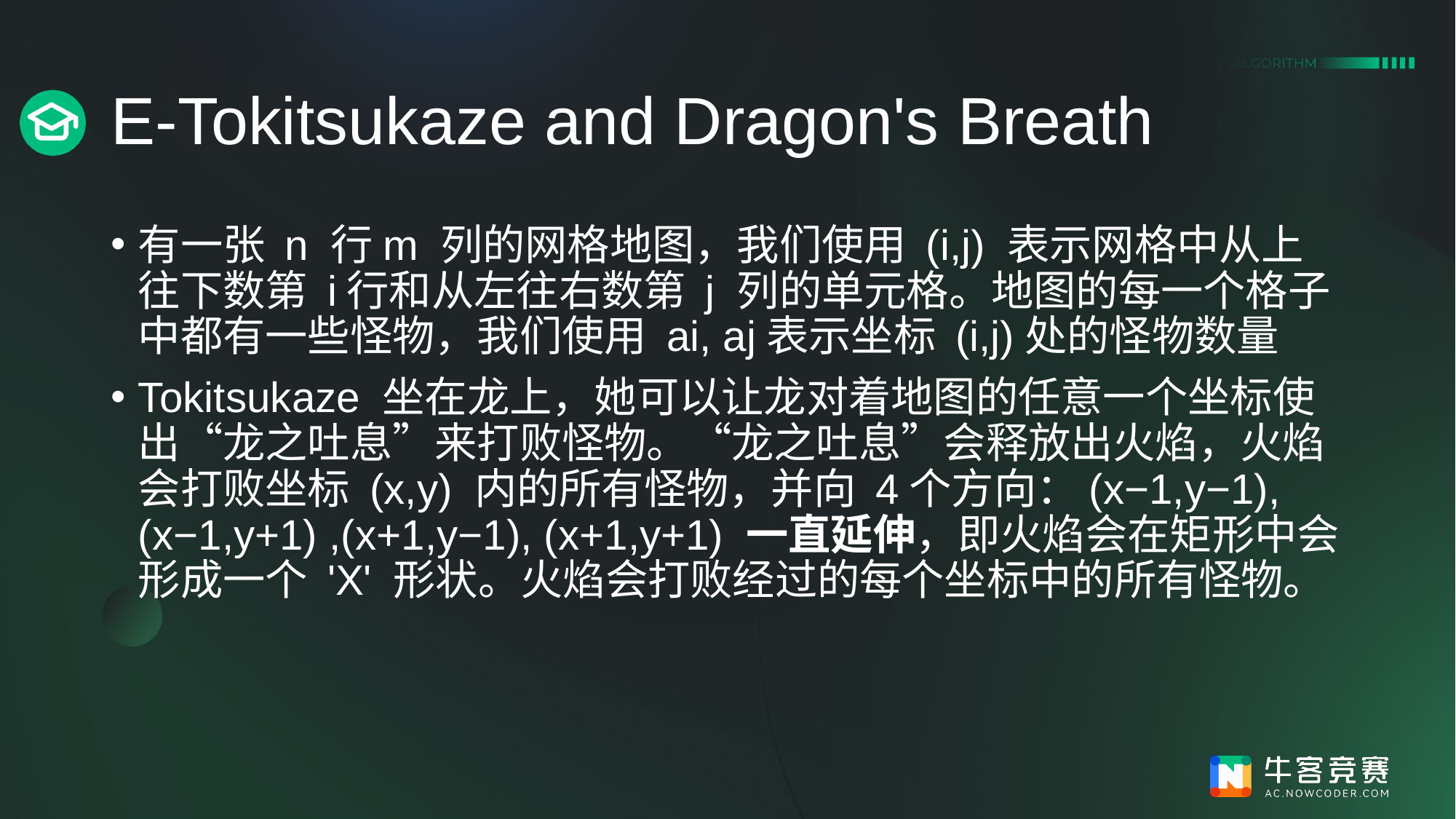

# E-Tokitsukaze and Dragon's Breath
有一张 n 行m 列的网格地图，我们使用 (i,j) 表示网格中从上往下数第 i行和从左往右数第 j 列的单元格。地图的每一个格子中都有一些怪物，我们使用 ai, aj表示坐标 (i,j)处的怪物数量
Tokitsukaze 坐在龙上，她可以让龙对着地图的任意一个坐标使出“龙之吐息”来打败怪物。“龙之吐息”会释放出火焰，火焰会打败坐标 (x,y) 内的所有怪物，并向 4个方向：(x−1,y−1),(x−1,y+1) ,(x+1,y−1), (x+1,y+1) 一直延伸，即火焰会在矩形中会形成一个 'X' 形状。火焰会打败经过的每个坐标中的所有怪物。